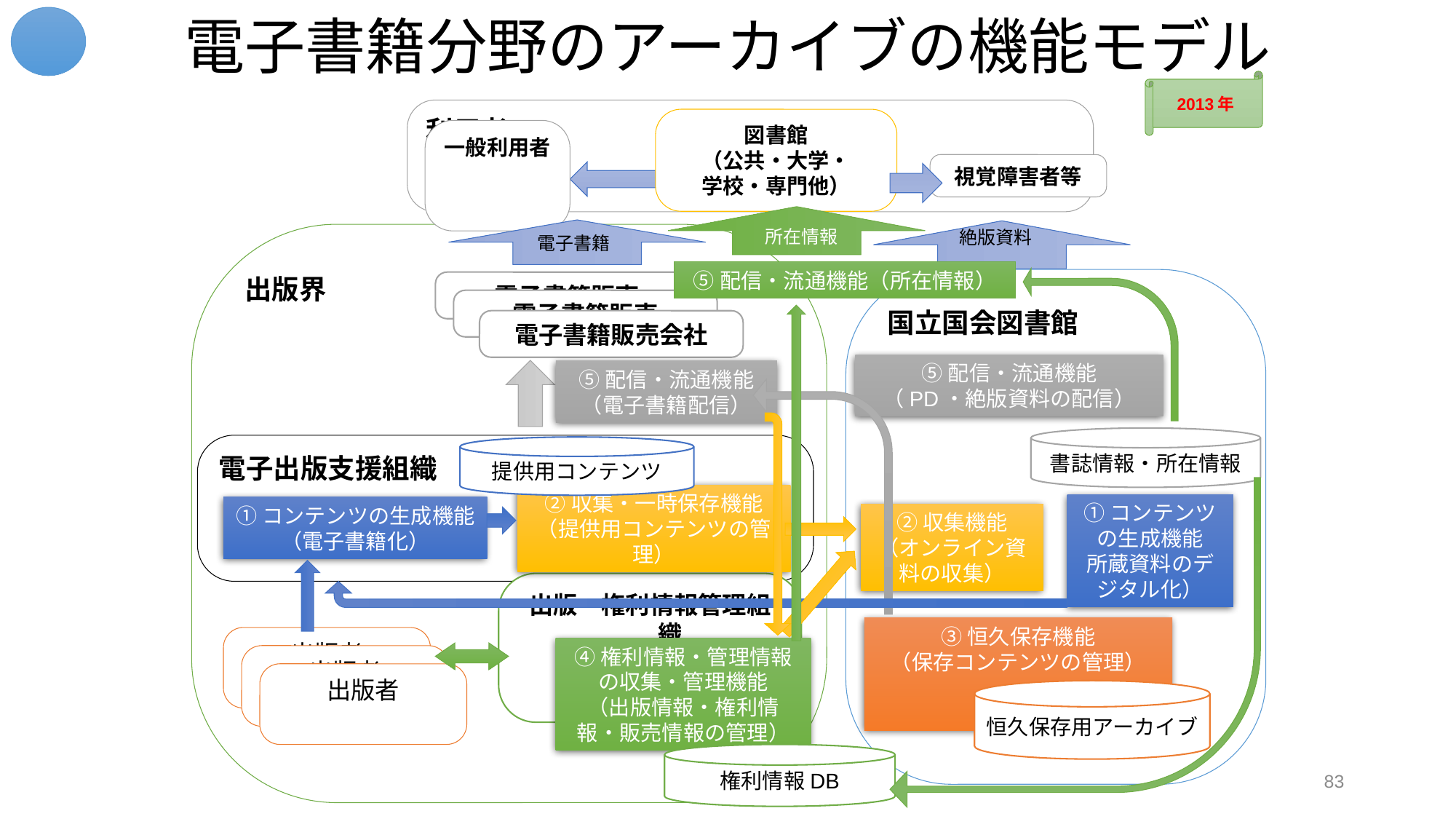

# 電子書籍分野のアーカイブの機能モデル

2013年
利用者

図書館
（公共・大学・
学校・専門他）

一般利用者
視覚障害者等

所在情報
絶版資料

出版界
電子書籍
⑤配信・流通機能（所在情報）

国立国会図書館
電子書籍販売
電子書籍販売
電子書籍販売会社
⑤配信・流通機能
（PD・絶版資料の配信）
⑤配信・流通機能
（電子書籍配信）

書誌情報・所在情報
電子出版支援組織
提供用コンテンツ

①コンテンツの生成機能
所蔵資料のデジタル化）
①コンテンツの生成機能
（電子書籍化）
②収集・一時保存機能
（提供用コンテンツの管理）
②収集機能
（オンライン資料の収集）

出版・権利情報管理組織

③恒久保存機能
（保存コンテンツの管理）

出版者

④権利情報・管理情報の収集・管理機能
（出版情報・権利情報・販売情報の管理）

出版者

出版者

恒久保存用アーカイブ
権利情報DB
83